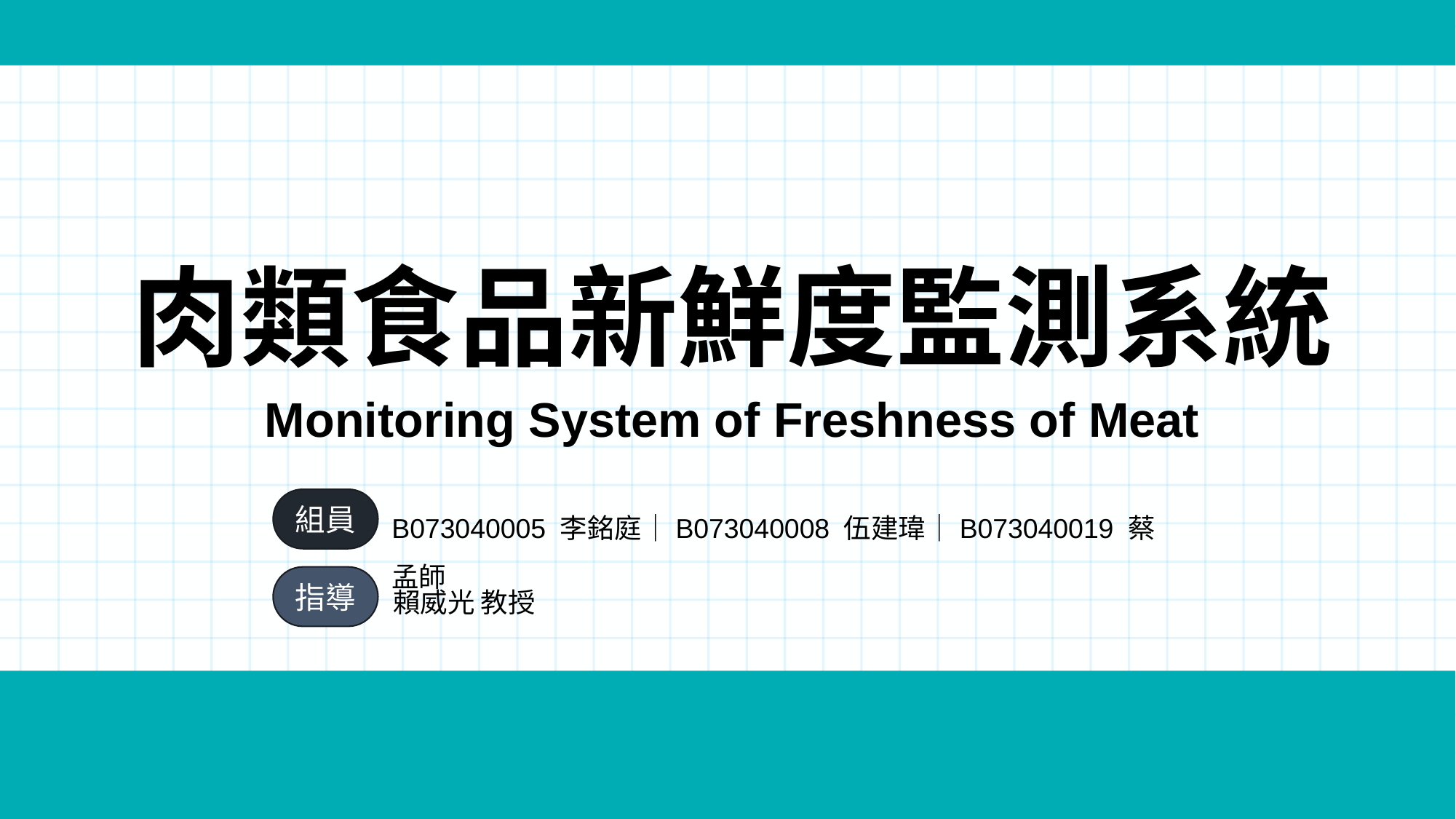

# 肉類食品新鮮度監測系統
Monitoring System of Freshness of Meat
組員
B073040005 李銘庭｜B073040008 伍建瑋｜B073040019 蔡孟師
賴威光 教授
指導